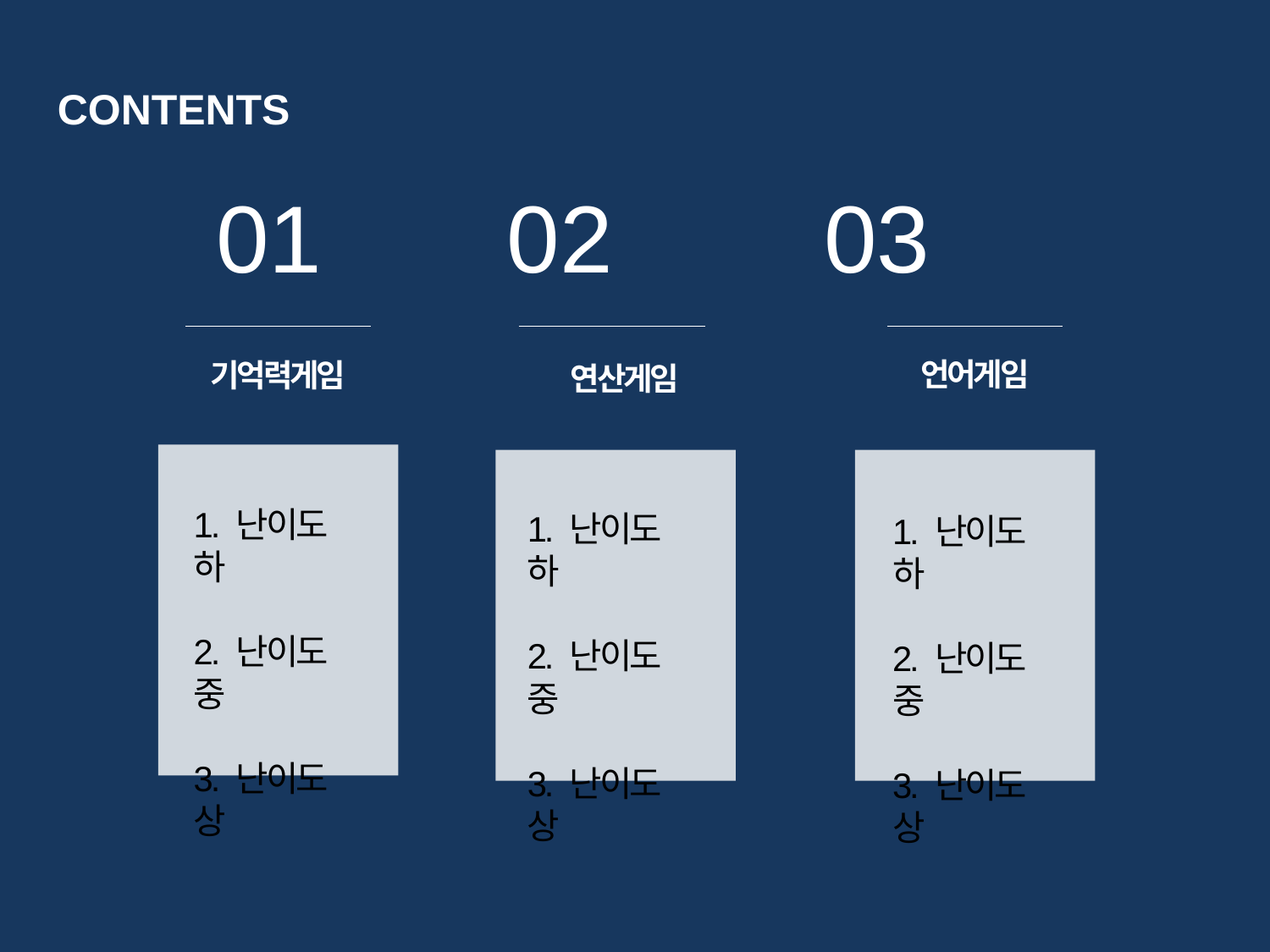

CONTENTS
  01       02        03
언어게임
기억력게임
연산게임

1. 난이도 하

2. 난이도 중

3. 난이도 상

1. 난이도 하

2. 난이도 중

3. 난이도 상

1. 난이도 하

2. 난이도 중

3. 난이도 상